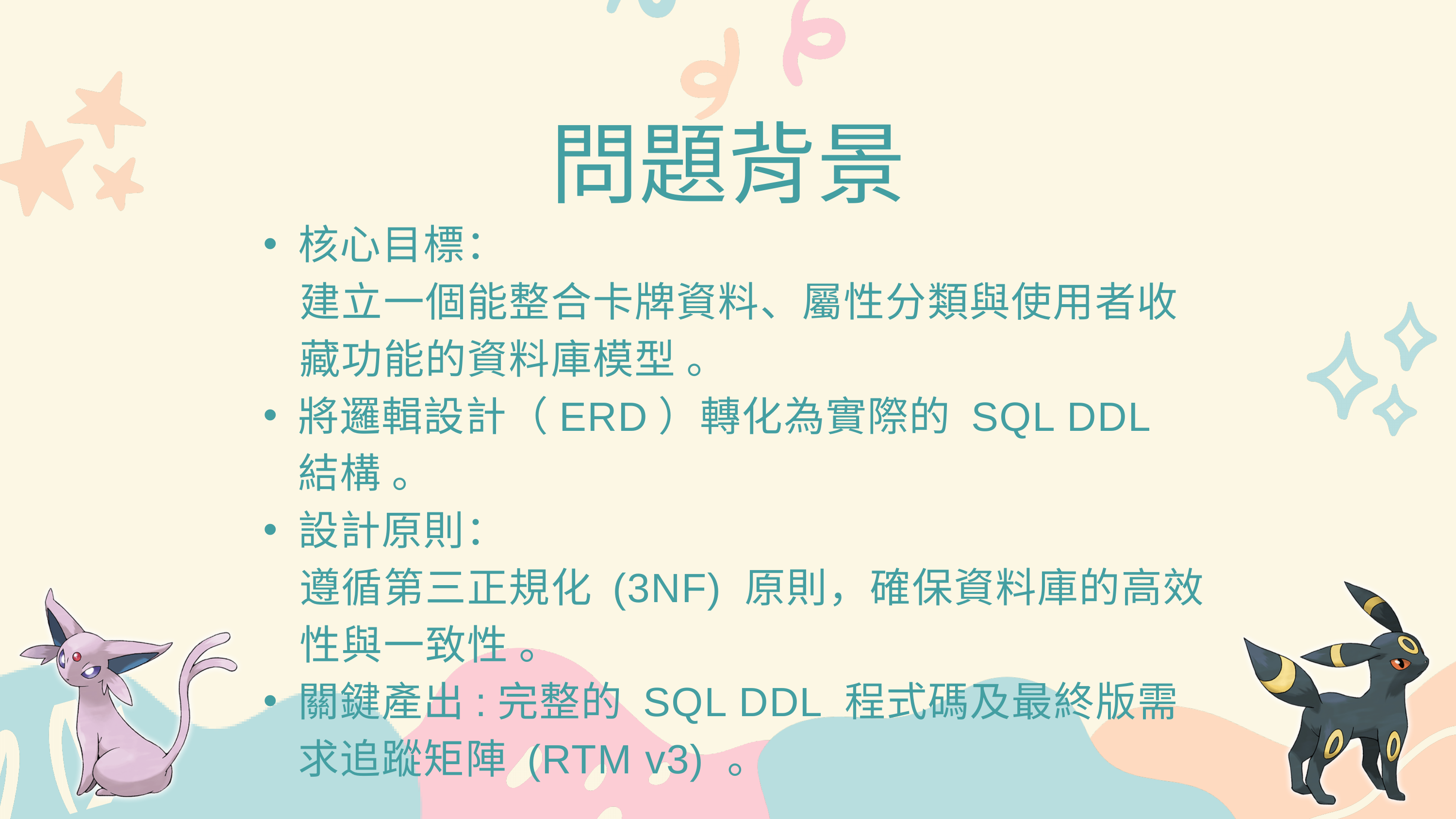

問題背景
核心目標：
建立一個能整合卡牌資料、屬性分類與使用者收藏功能的資料庫模型 。
將邏輯設計（ERD）轉化為實際的 SQL DDL 結構 。
設計原則：
遵循第三正規化 (3NF) 原則，確保資料庫的高效性與一致性 。
關鍵產出:完整的 SQL DDL 程式碼及最終版需求追蹤矩陣 (RTM v3) 。